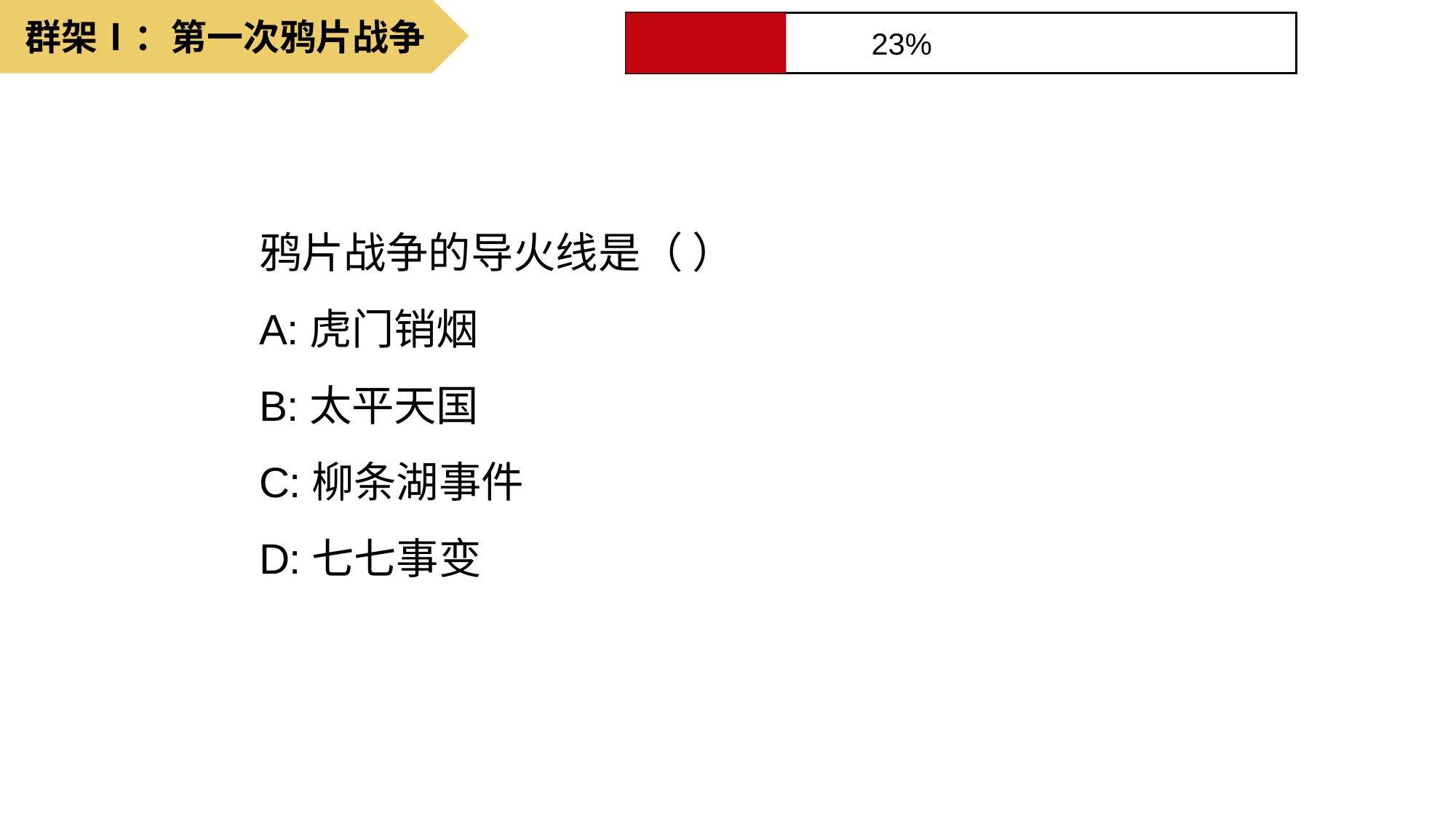

群架Ⅰ：第一次鸦片战争

23%

鸦片战争的导火线是（ ）
A:虎门销烟
B:太平天国
C:柳条湖事件
D:七七事变